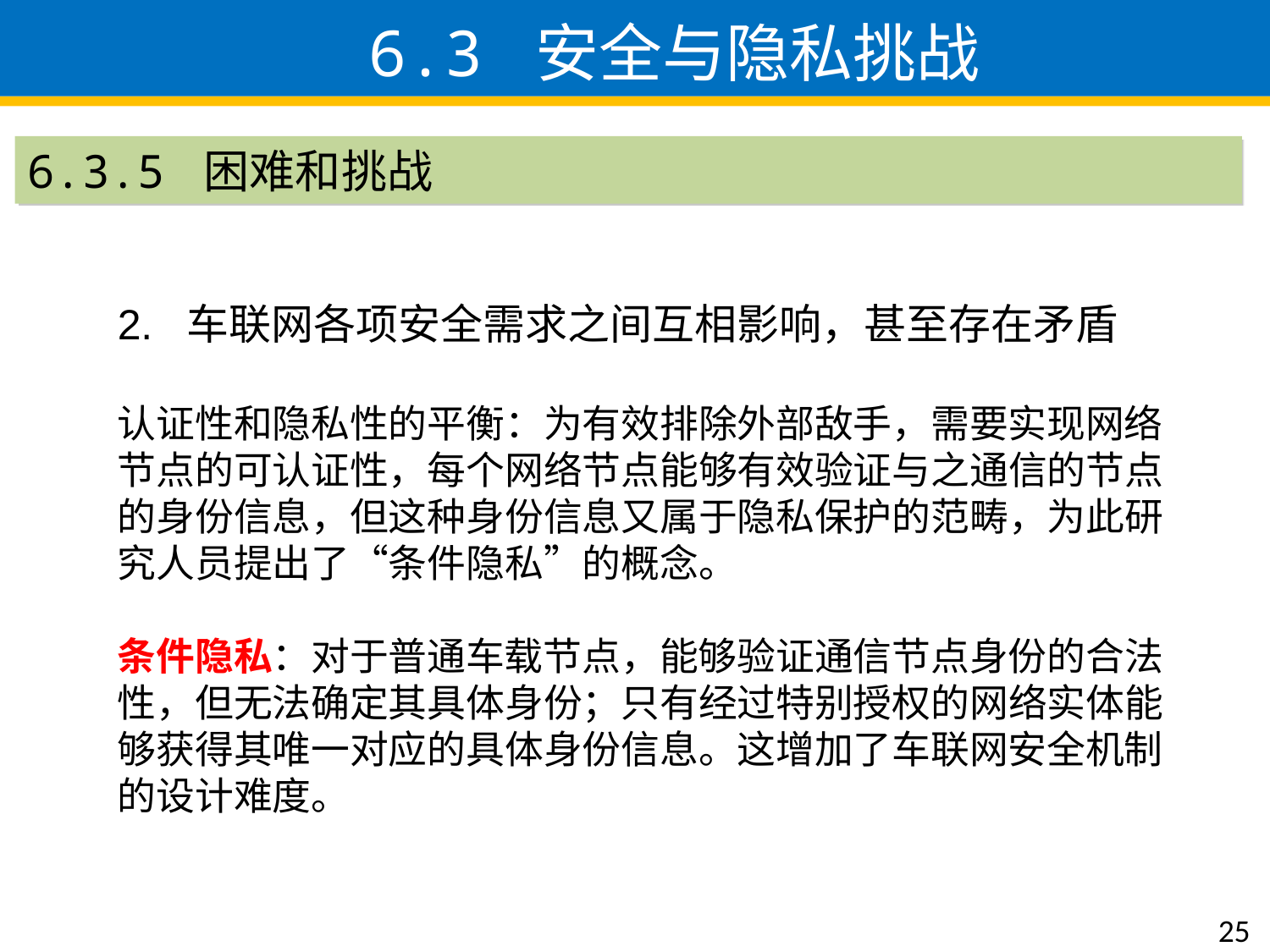

6.3 安全与隐私挑战
6.3.5 困难和挑战

2.  车联网各项安全需求之间互相影响，甚至存在矛盾

认证性和隐私性的平衡：为有效排除外部敌手，需要实现网络节点的可认证性，每个网络节点能够有效验证与之通信的节点的身份信息，但这种身份信息又属于隐私保护的范畴，为此研究人员提出了“条件隐私”的概念。

条件隐私：对于普通车载节点，能够验证通信节点身份的合法性，但无法确定其具体身份；只有经过特别授权的网络实体能够获得其唯一对应的具体身份信息。这增加了车联网安全机制的设计难度。
25